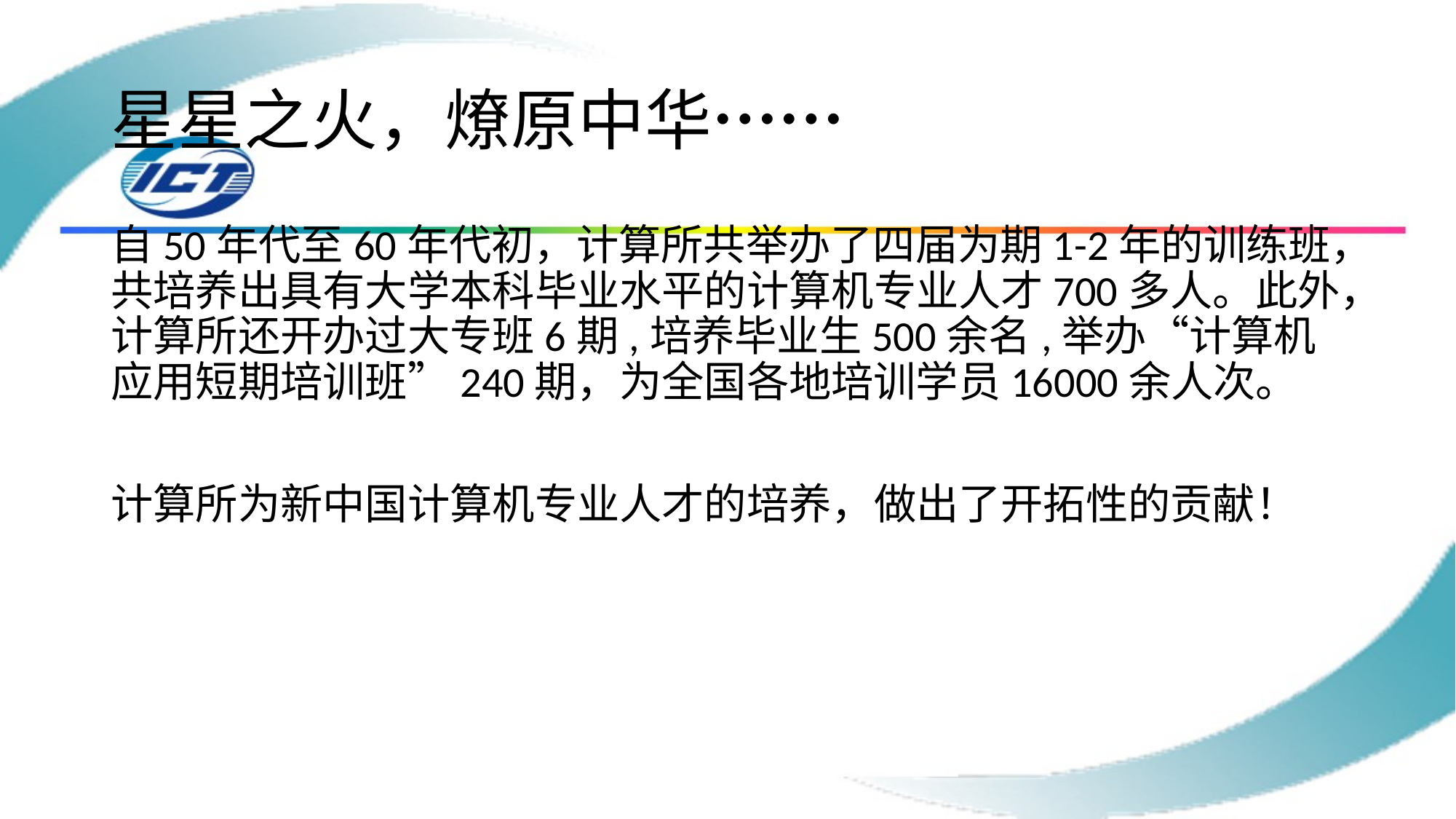

# 星星之火，燎原中华……
自50年代至60年代初，计算所共举办了四届为期1-2年的训练班，共培养出具有大学本科毕业水平的计算机专业人才700多人。此外，计算所还开办过大专班6期,培养毕业生500余名,举办“计算机应用短期培训班”240期，为全国各地培训学员16000余人次。

计算所为新中国计算机专业人才的培养，做出了开拓性的贡献！